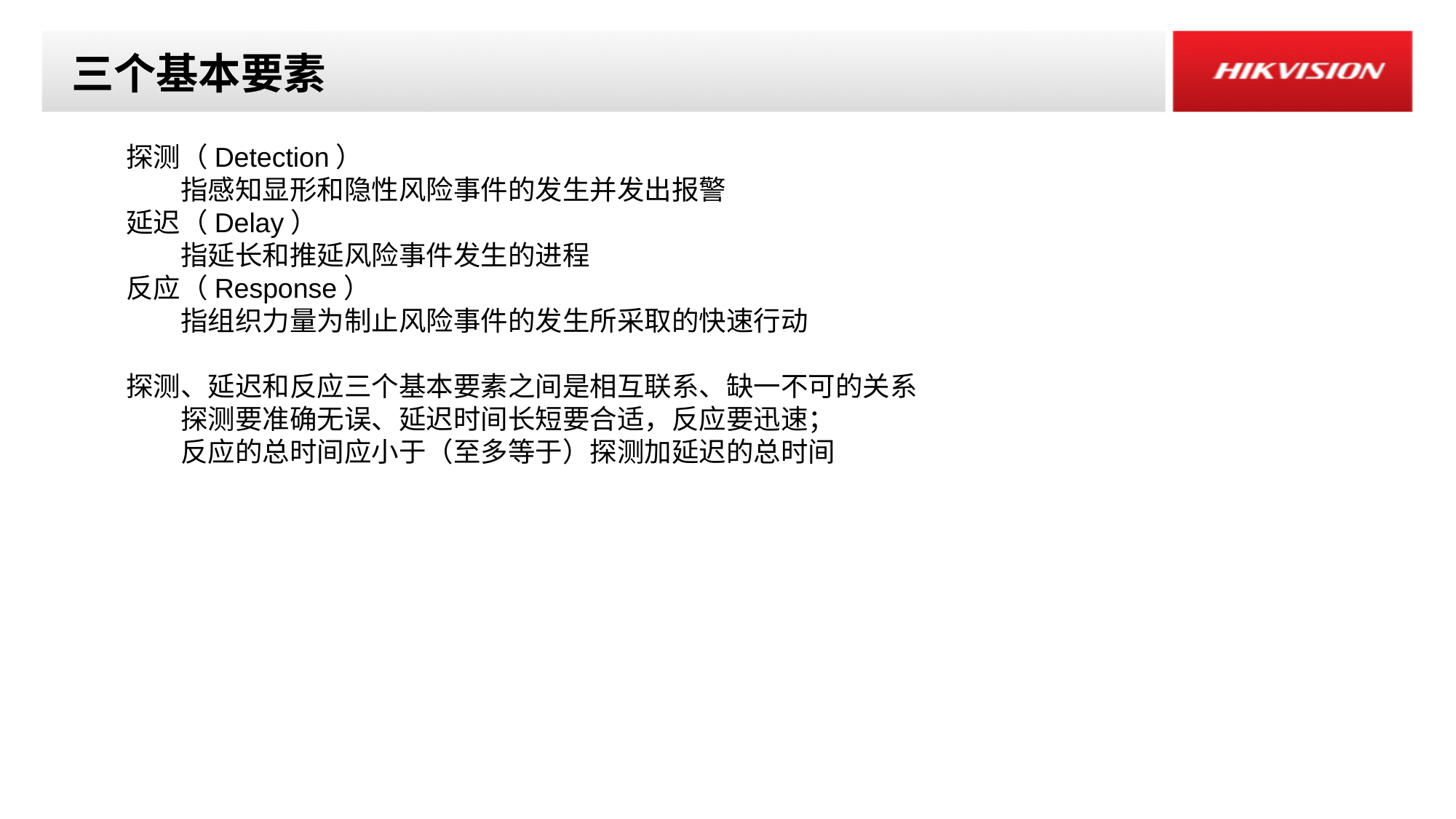

三个基本要素
探测（Detection）
指感知显形和隐性风险事件的发生并发出报警
延迟（Delay）
指延长和推延风险事件发生的进程
反应（Response）
指组织力量为制止风险事件的发生所采取的快速行动

探测、延迟和反应三个基本要素之间是相互联系、缺一不可的关系
探测要准确无误、延迟时间长短要合适，反应要迅速；
反应的总时间应小于（至多等于）探测加延迟的总时间